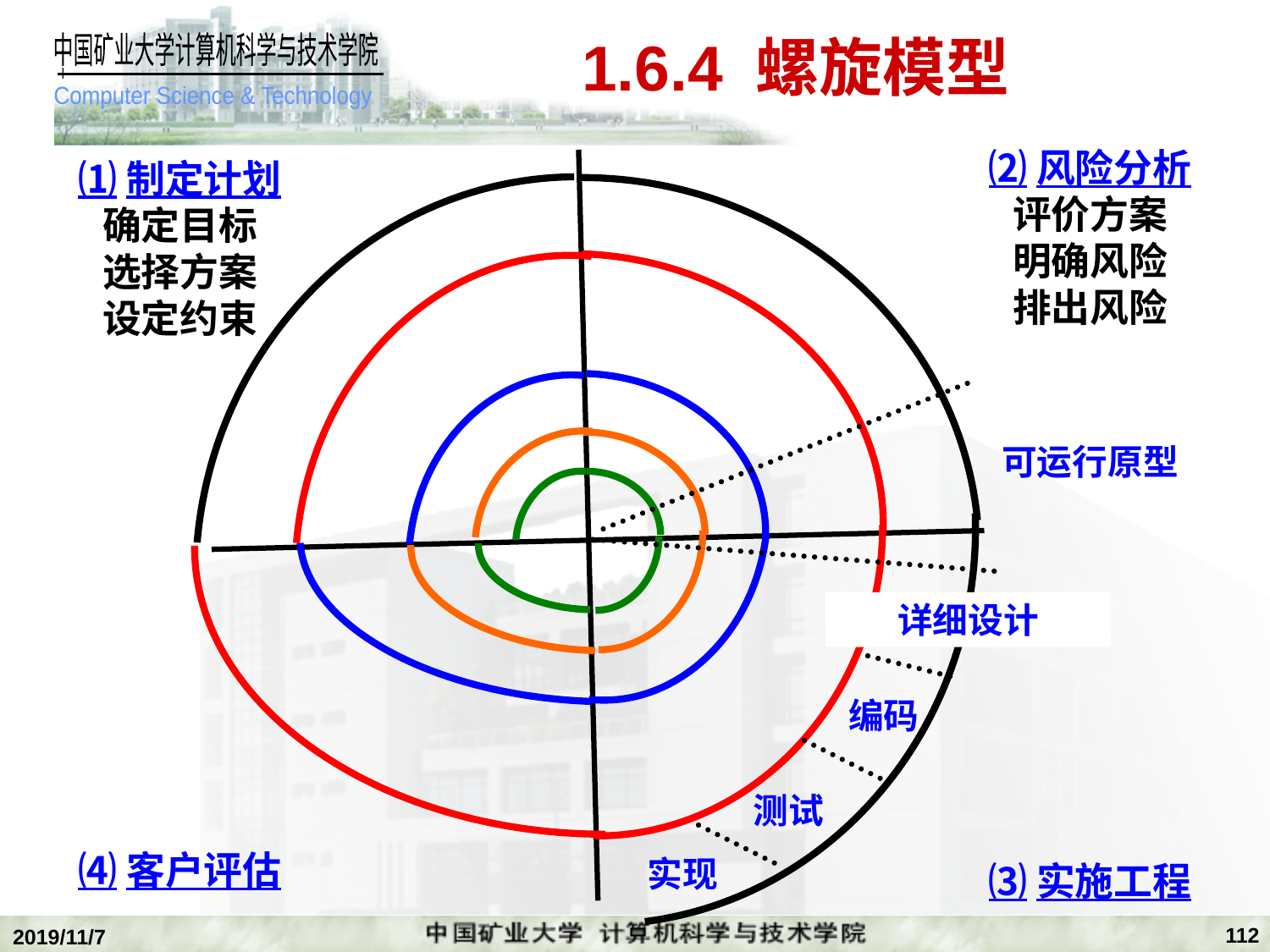

# 1.6.4 螺旋模型
⑵风险分析
评价方案
明确风险
排出风险
⑴制定计划
确定目标
选择方案
设定约束

可运行原型

详细设计

编码

测试

⑷客户评估
实现
⑶实施工程
112
2019/11/7